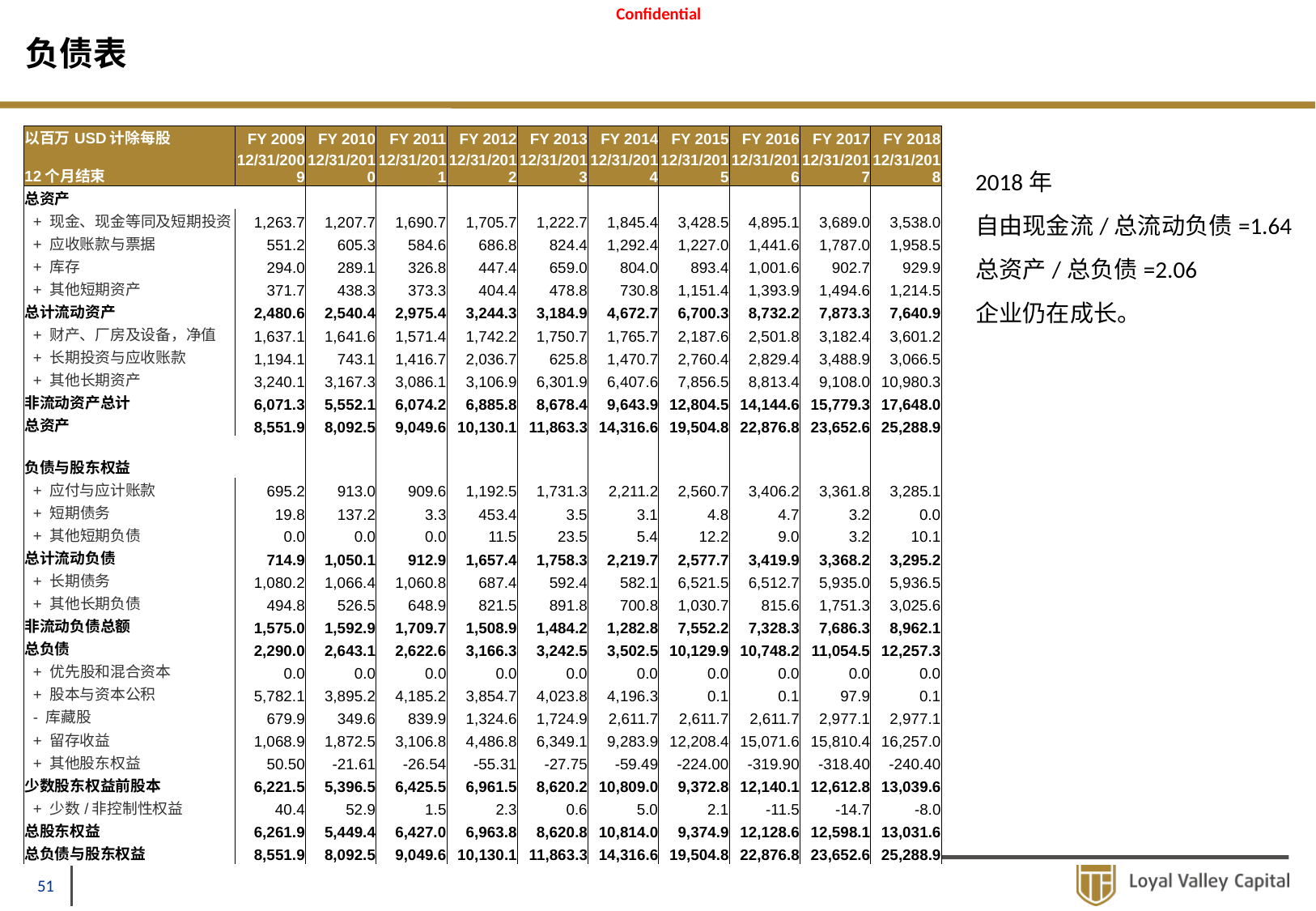

# 负债表
| 以百万USD计除每股 | FY 2009 | FY 2010 | FY 2011 | FY 2012 | FY 2013 | FY 2014 | FY 2015 | FY 2016 | FY 2017 | FY 2018 |
| --- | --- | --- | --- | --- | --- | --- | --- | --- | --- | --- |
| 12个月结束 | 12/31/2009 | 12/31/2010 | 12/31/2011 | 12/31/2012 | 12/31/2013 | 12/31/2014 | 12/31/2015 | 12/31/2016 | 12/31/2017 | 12/31/2018 |
| 总资产 |  |  |  |  |  |  |  |  |  |  |
| + 现金、现金等同及短期投资 | 1,263.7 | 1,207.7 | 1,690.7 | 1,705.7 | 1,222.7 | 1,845.4 | 3,428.5 | 4,895.1 | 3,689.0 | 3,538.0 |
| + 应收账款与票据 | 551.2 | 605.3 | 584.6 | 686.8 | 824.4 | 1,292.4 | 1,227.0 | 1,441.6 | 1,787.0 | 1,958.5 |
| + 库存 | 294.0 | 289.1 | 326.8 | 447.4 | 659.0 | 804.0 | 893.4 | 1,001.6 | 902.7 | 929.9 |
| + 其他短期资产 | 371.7 | 438.3 | 373.3 | 404.4 | 478.8 | 730.8 | 1,151.4 | 1,393.9 | 1,494.6 | 1,214.5 |
| 总计流动资产 | 2,480.6 | 2,540.4 | 2,975.4 | 3,244.3 | 3,184.9 | 4,672.7 | 6,700.3 | 8,732.2 | 7,873.3 | 7,640.9 |
| + 财产、厂房及设备，净值 | 1,637.1 | 1,641.6 | 1,571.4 | 1,742.2 | 1,750.7 | 1,765.7 | 2,187.6 | 2,501.8 | 3,182.4 | 3,601.2 |
| + 长期投资与应收账款 | 1,194.1 | 743.1 | 1,416.7 | 2,036.7 | 625.8 | 1,470.7 | 2,760.4 | 2,829.4 | 3,488.9 | 3,066.5 |
| + 其他长期资产 | 3,240.1 | 3,167.3 | 3,086.1 | 3,106.9 | 6,301.9 | 6,407.6 | 7,856.5 | 8,813.4 | 9,108.0 | 10,980.3 |
| 非流动资产总计 | 6,071.3 | 5,552.1 | 6,074.2 | 6,885.8 | 8,678.4 | 9,643.9 | 12,804.5 | 14,144.6 | 15,779.3 | 17,648.0 |
| 总资产 | 8,551.9 | 8,092.5 | 9,049.6 | 10,130.1 | 11,863.3 | 14,316.6 | 19,504.8 | 22,876.8 | 23,652.6 | 25,288.9 |
|  |  |  |  |  |  |  |  |  |  |  |
| 负债与股东权益 |  |  |  |  |  |  |  |  |  |  |
| + 应付与应计账款 | 695.2 | 913.0 | 909.6 | 1,192.5 | 1,731.3 | 2,211.2 | 2,560.7 | 3,406.2 | 3,361.8 | 3,285.1 |
| + 短期债务 | 19.8 | 137.2 | 3.3 | 453.4 | 3.5 | 3.1 | 4.8 | 4.7 | 3.2 | 0.0 |
| + 其他短期负债 | 0.0 | 0.0 | 0.0 | 11.5 | 23.5 | 5.4 | 12.2 | 9.0 | 3.2 | 10.1 |
| 总计流动负债 | 714.9 | 1,050.1 | 912.9 | 1,657.4 | 1,758.3 | 2,219.7 | 2,577.7 | 3,419.9 | 3,368.2 | 3,295.2 |
| + 长期债务 | 1,080.2 | 1,066.4 | 1,060.8 | 687.4 | 592.4 | 582.1 | 6,521.5 | 6,512.7 | 5,935.0 | 5,936.5 |
| + 其他长期负债 | 494.8 | 526.5 | 648.9 | 821.5 | 891.8 | 700.8 | 1,030.7 | 815.6 | 1,751.3 | 3,025.6 |
| 非流动负债总额 | 1,575.0 | 1,592.9 | 1,709.7 | 1,508.9 | 1,484.2 | 1,282.8 | 7,552.2 | 7,328.3 | 7,686.3 | 8,962.1 |
| 总负债 | 2,290.0 | 2,643.1 | 2,622.6 | 3,166.3 | 3,242.5 | 3,502.5 | 10,129.9 | 10,748.2 | 11,054.5 | 12,257.3 |
| + 优先股和混合资本 | 0.0 | 0.0 | 0.0 | 0.0 | 0.0 | 0.0 | 0.0 | 0.0 | 0.0 | 0.0 |
| + 股本与资本公积 | 5,782.1 | 3,895.2 | 4,185.2 | 3,854.7 | 4,023.8 | 4,196.3 | 0.1 | 0.1 | 97.9 | 0.1 |
| - 库藏股 | 679.9 | 349.6 | 839.9 | 1,324.6 | 1,724.9 | 2,611.7 | 2,611.7 | 2,611.7 | 2,977.1 | 2,977.1 |
| + 留存收益 | 1,068.9 | 1,872.5 | 3,106.8 | 4,486.8 | 6,349.1 | 9,283.9 | 12,208.4 | 15,071.6 | 15,810.4 | 16,257.0 |
| + 其他股东权益 | 50.50 | -21.61 | -26.54 | -55.31 | -27.75 | -59.49 | -224.00 | -319.90 | -318.40 | -240.40 |
| 少数股东权益前股本 | 6,221.5 | 5,396.5 | 6,425.5 | 6,961.5 | 8,620.2 | 10,809.0 | 9,372.8 | 12,140.1 | 12,612.8 | 13,039.6 |
| + 少数/非控制性权益 | 40.4 | 52.9 | 1.5 | 2.3 | 0.6 | 5.0 | 2.1 | -11.5 | -14.7 | -8.0 |
| 总股东权益 | 6,261.9 | 5,449.4 | 6,427.0 | 6,963.8 | 8,620.8 | 10,814.0 | 9,374.9 | 12,128.6 | 12,598.1 | 13,031.6 |
| 总负债与股东权益 | 8,551.9 | 8,092.5 | 9,049.6 | 10,130.1 | 11,863.3 | 14,316.6 | 19,504.8 | 22,876.8 | 23,652.6 | 25,288.9 |
2018年
自由现金流/总流动负债=1.64
总资产/总负债=2.06
企业仍在成长。